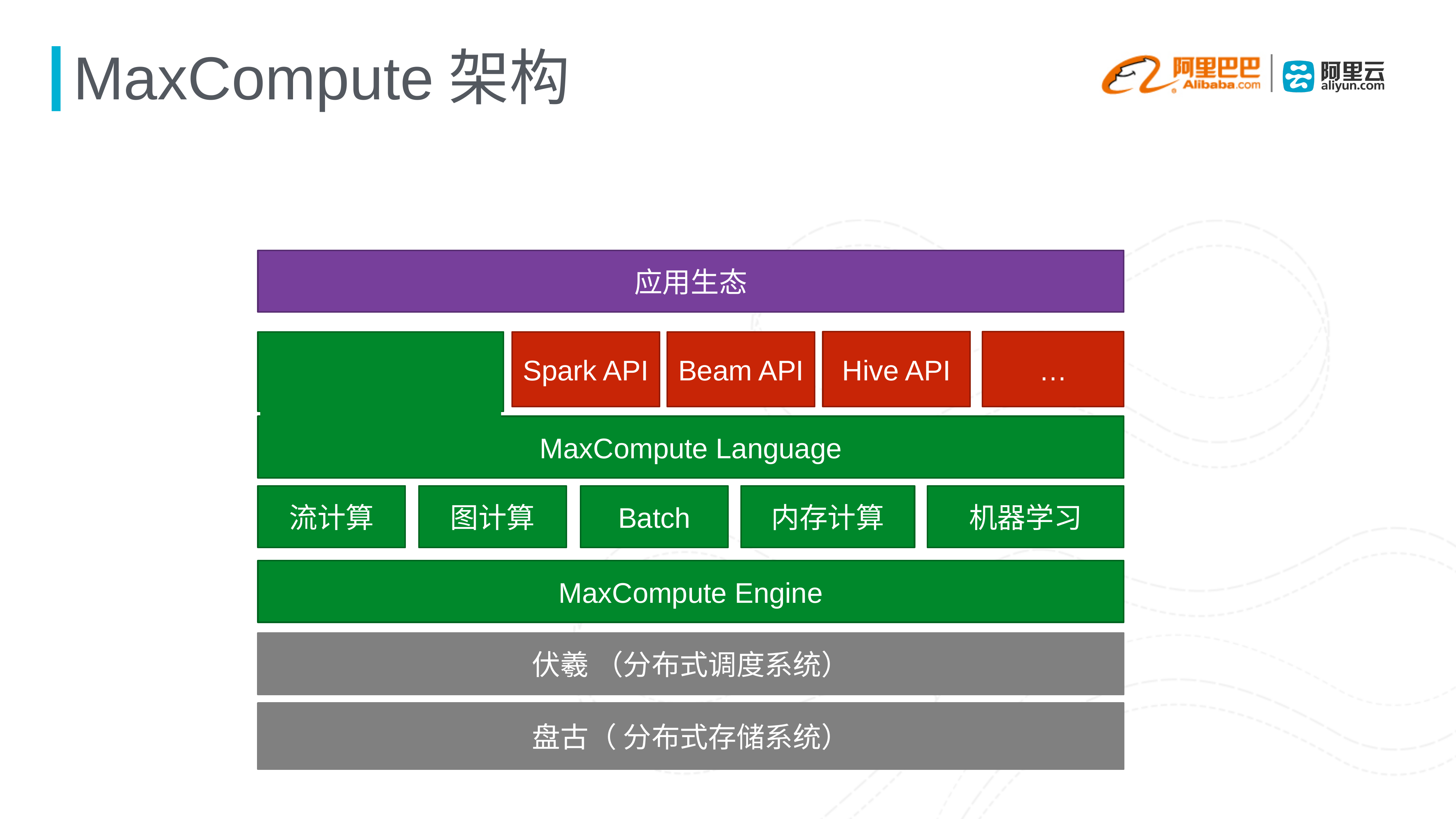

# MaxCompute架构
应用生态
Hive API
…

Spark API
Beam API

MaxCompute Language
流计算
图计算
Batch
内存计算
机器学习
MaxCompute Engine
伏羲 （分布式调度系统）
盘古（ 分布式存储系统）